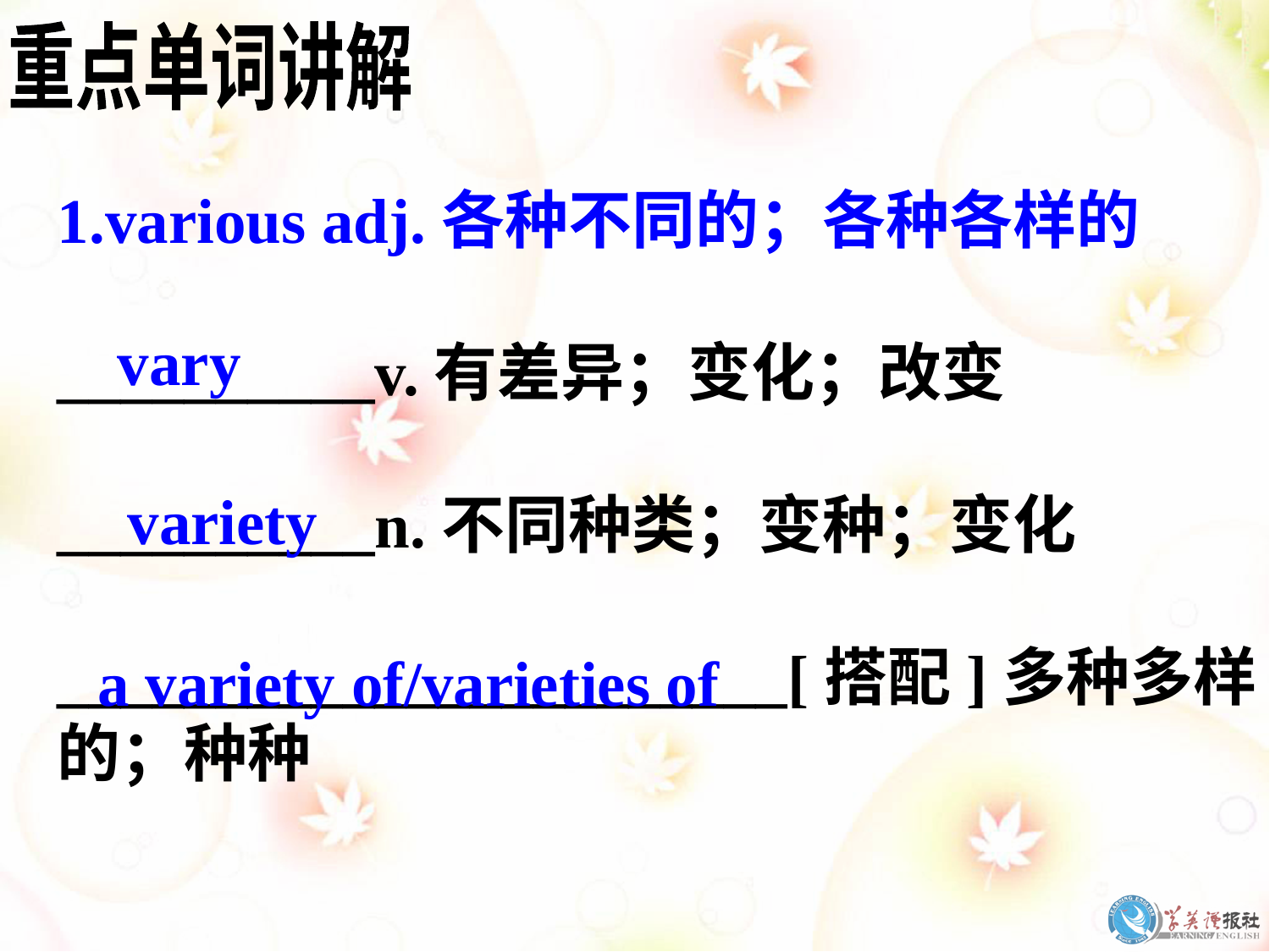

重点单词讲解
1.various adj.各种不同的；各种各样的

__________v.有差异；变化；改变

__________n.不同种类；变种；变化

_______________________[搭配]多种多样的；种种
vary
variety
a variety of/varieties of